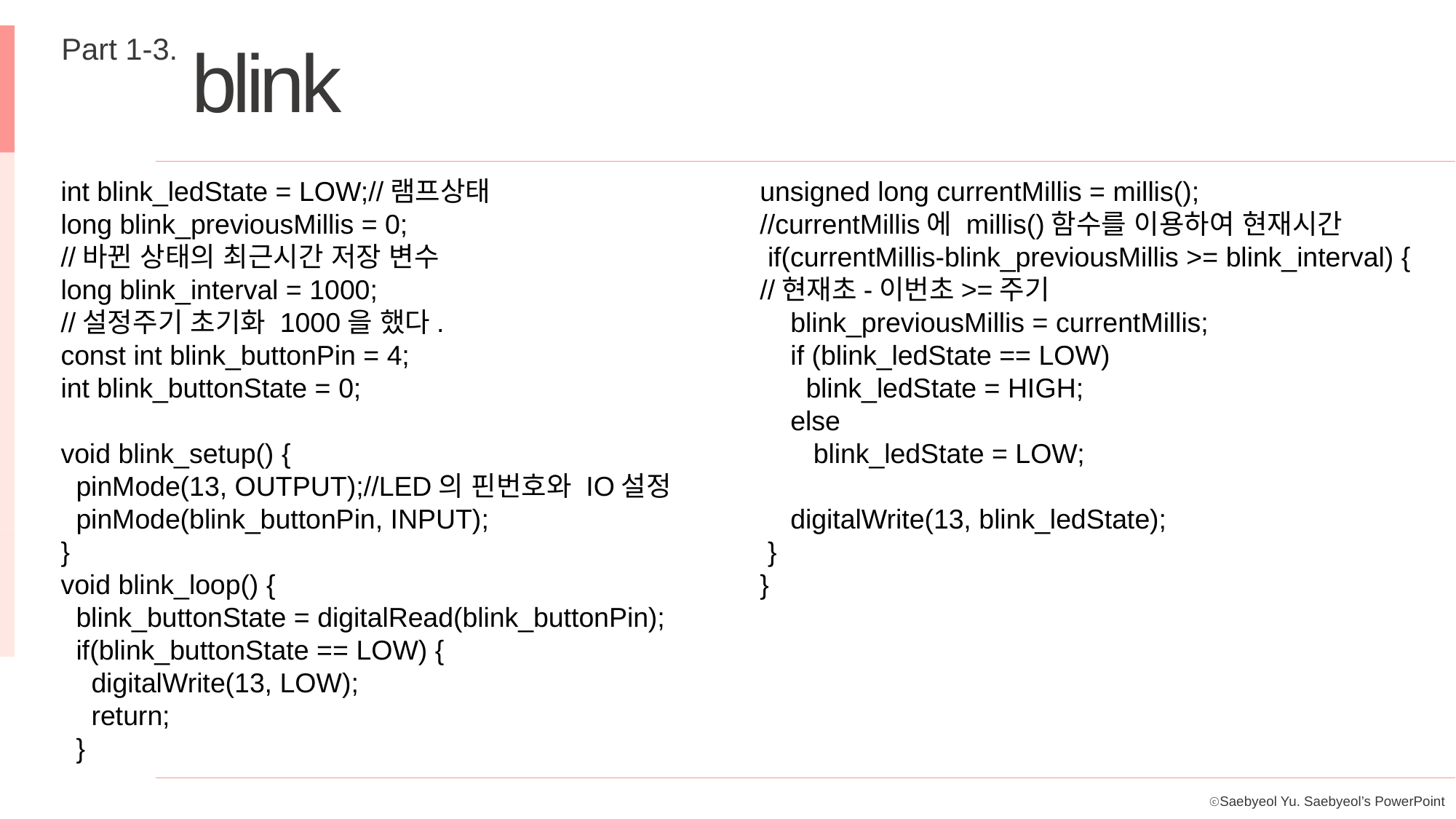

Part 1-3.

blink

int blink_ledState = LOW;//램프상태
long blink_previousMillis = 0;
//바뀐 상태의 최근시간 저장 변수
long blink_interval = 1000;
//설정주기 초기화 1000을 했다.
const int blink_buttonPin = 4;
int blink_buttonState = 0;

void blink_setup() {
  pinMode(13, OUTPUT);//LED의 핀번호와 IO설정
  pinMode(blink_buttonPin, INPUT);
}
void blink_loop() {
  blink_buttonState = digitalRead(blink_buttonPin);
  if(blink_buttonState == LOW) {
    digitalWrite(13, LOW);
    return;
  }

unsigned long currentMillis = millis();
//currentMillis에 millis()함수를 이용하여 현재시간
 if(currentMillis-blink_previousMillis >= blink_interval) {
//현재초-이번초>=주기
    blink_previousMillis = currentMillis;
    if (blink_ledState == LOW)
      blink_ledState = HIGH;
    else
       blink_ledState = LOW;

    digitalWrite(13, blink_ledState);
 }
}